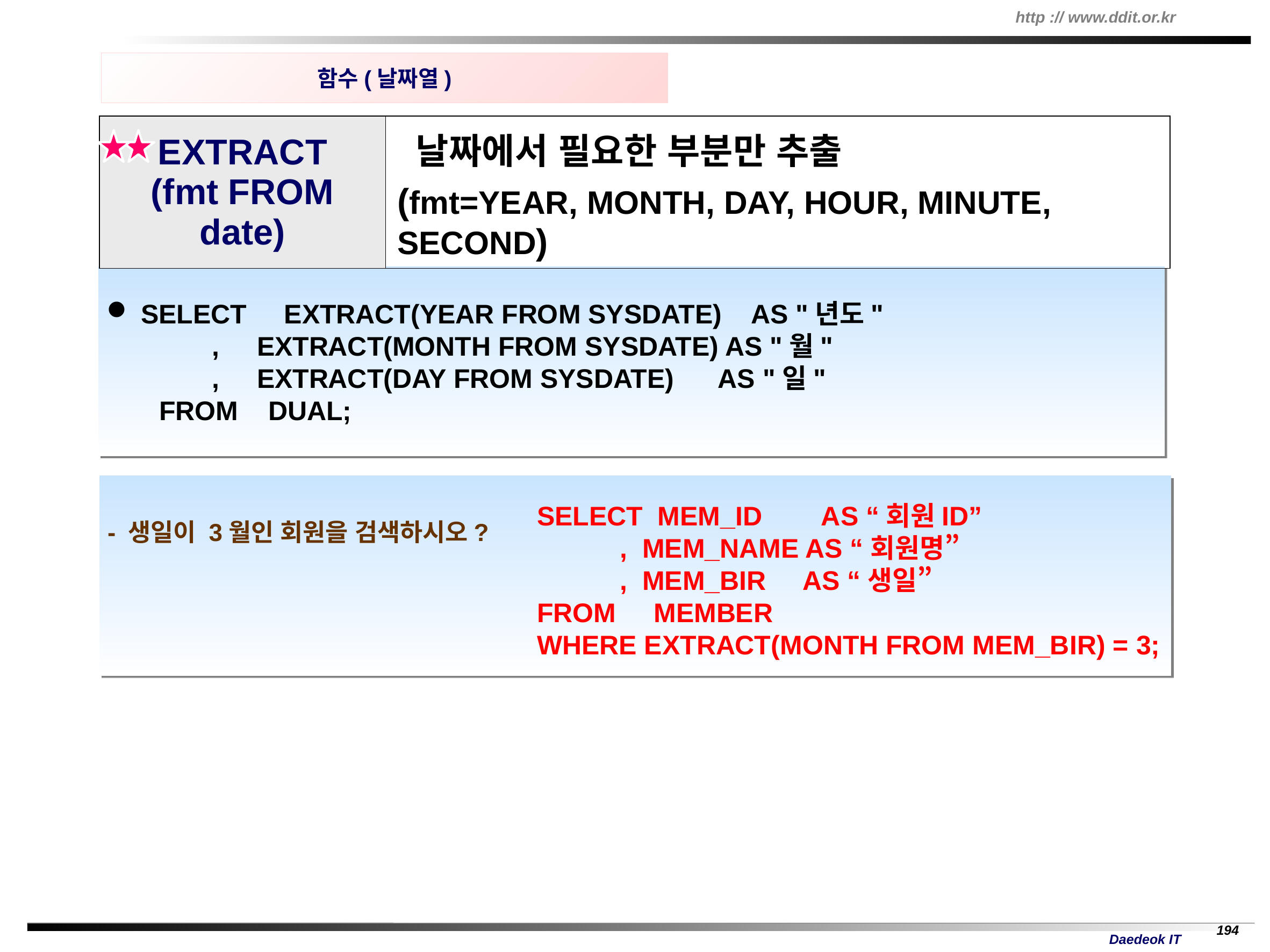

함수(날짜열)
| EXTRACT (fmt FROM date) | 날짜에서 필요한 부분만 추출 (fmt=YEAR, MONTH, DAY, HOUR, MINUTE, SECOND) |
| --- | --- |

 SELECT     EXTRACT(YEAR FROM SYSDATE)    AS "년도"
              ,     EXTRACT(MONTH FROM SYSDATE) AS "월"
              ,     EXTRACT(DAY FROM SYSDATE)      AS "일"
       FROM    DUAL;
- 생일이 3월인 회원을 검색하시오?

SELECT  MEM_ID        AS “회원ID”
           ,  MEM_NAME AS “회원명”
           ,  MEM_BIR     AS “생일”
FROM     MEMBER
WHERE EXTRACT(MONTH FROM MEM_BIR) = 3;